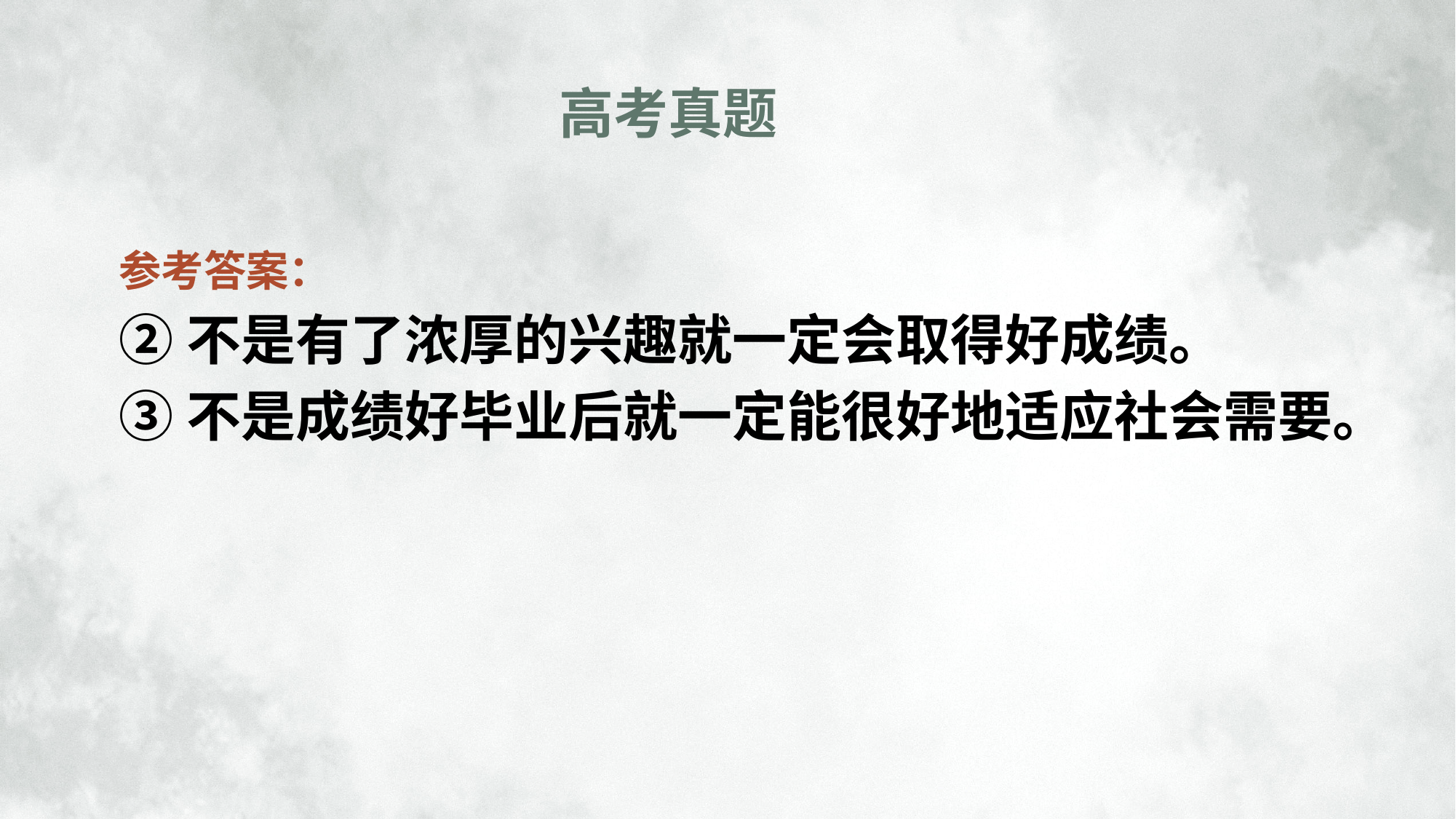

高考真题
参考答案：
②不是有了浓厚的兴趣就一定会取得好成绩。
③不是成绩好毕业后就一定能很好地适应社会需要。